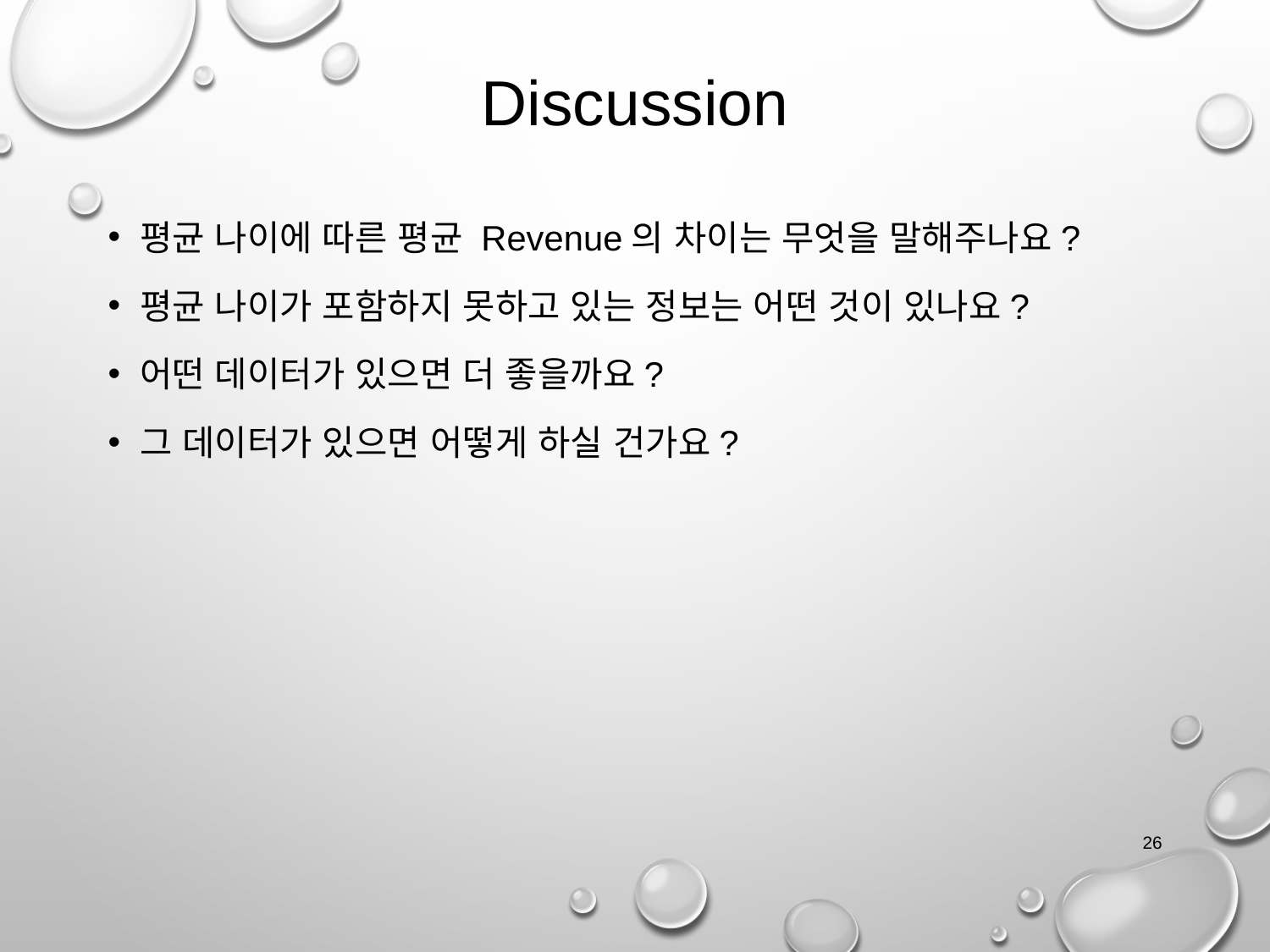

Discussion
평균 나이에 따른 평균 Revenue의 차이는 무엇을 말해주나요?
평균 나이가 포함하지 못하고 있는 정보는 어떤 것이 있나요?
어떤 데이터가 있으면 더 좋을까요?
그 데이터가 있으면 어떻게 하실 건가요?

26